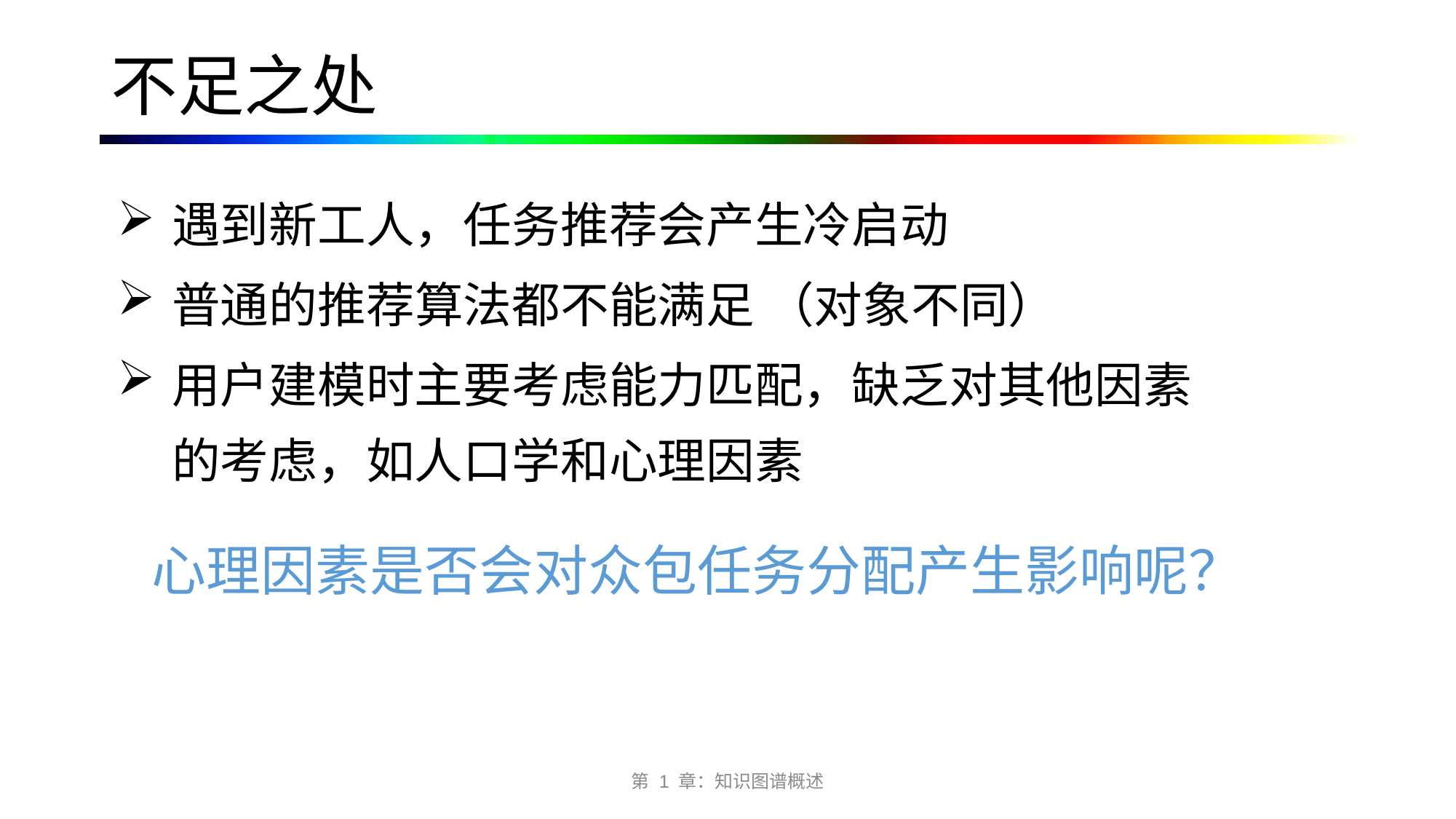

# 不足之处
遇到新工人，任务推荐会产生冷启动
普通的推荐算法都不能满足 （对象不同）
用户建模时主要考虑能力匹配，缺乏对其他因素的考虑，如人口学和心理因素
心理因素是否会对众包任务分配产生影响呢？

第 1 章：知识图谱概述
30